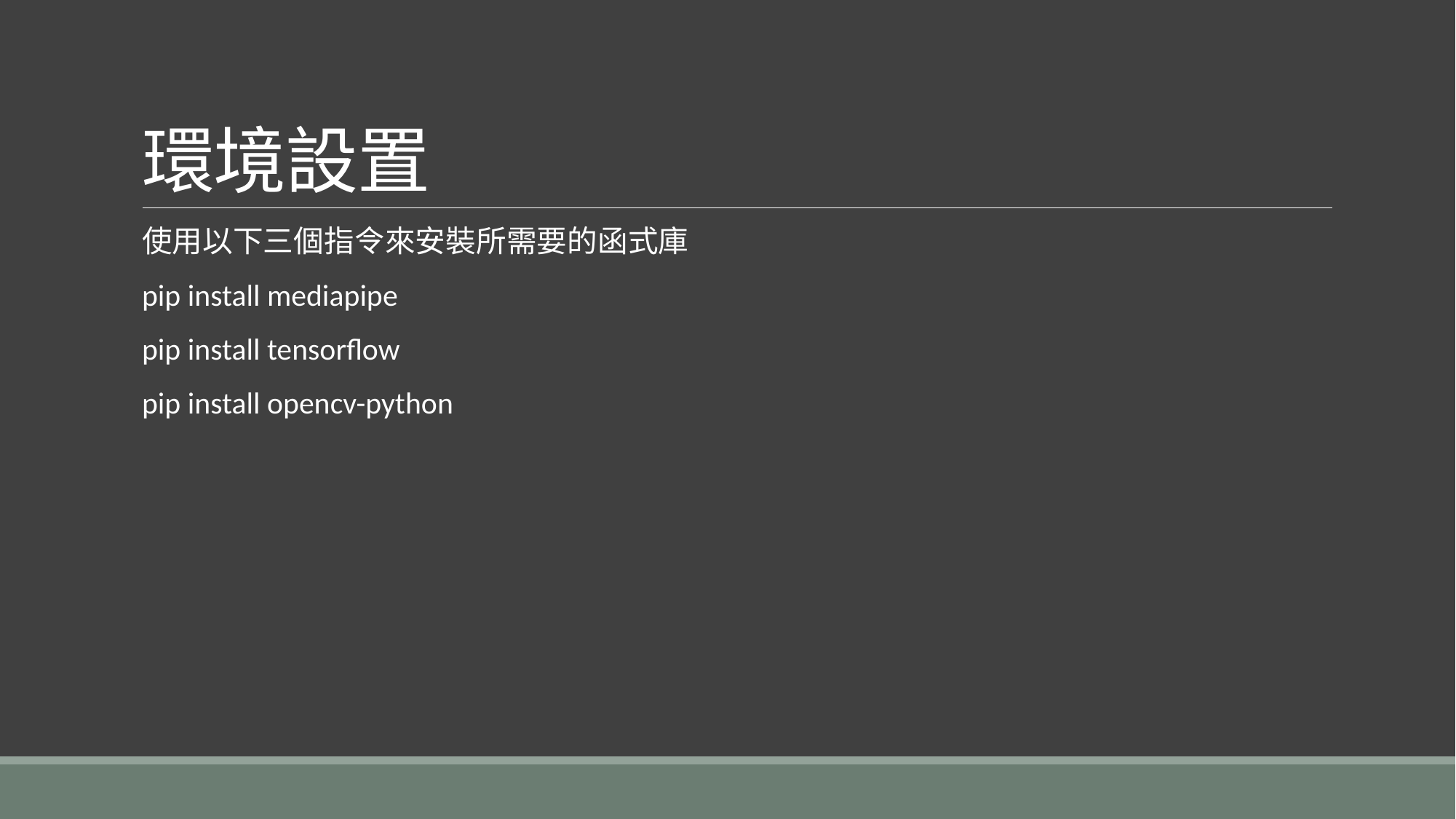

# 環境設置
使用以下三個指令來安裝所需要的函式庫
pip install mediapipe
pip install tensorflow
pip install opencv-python